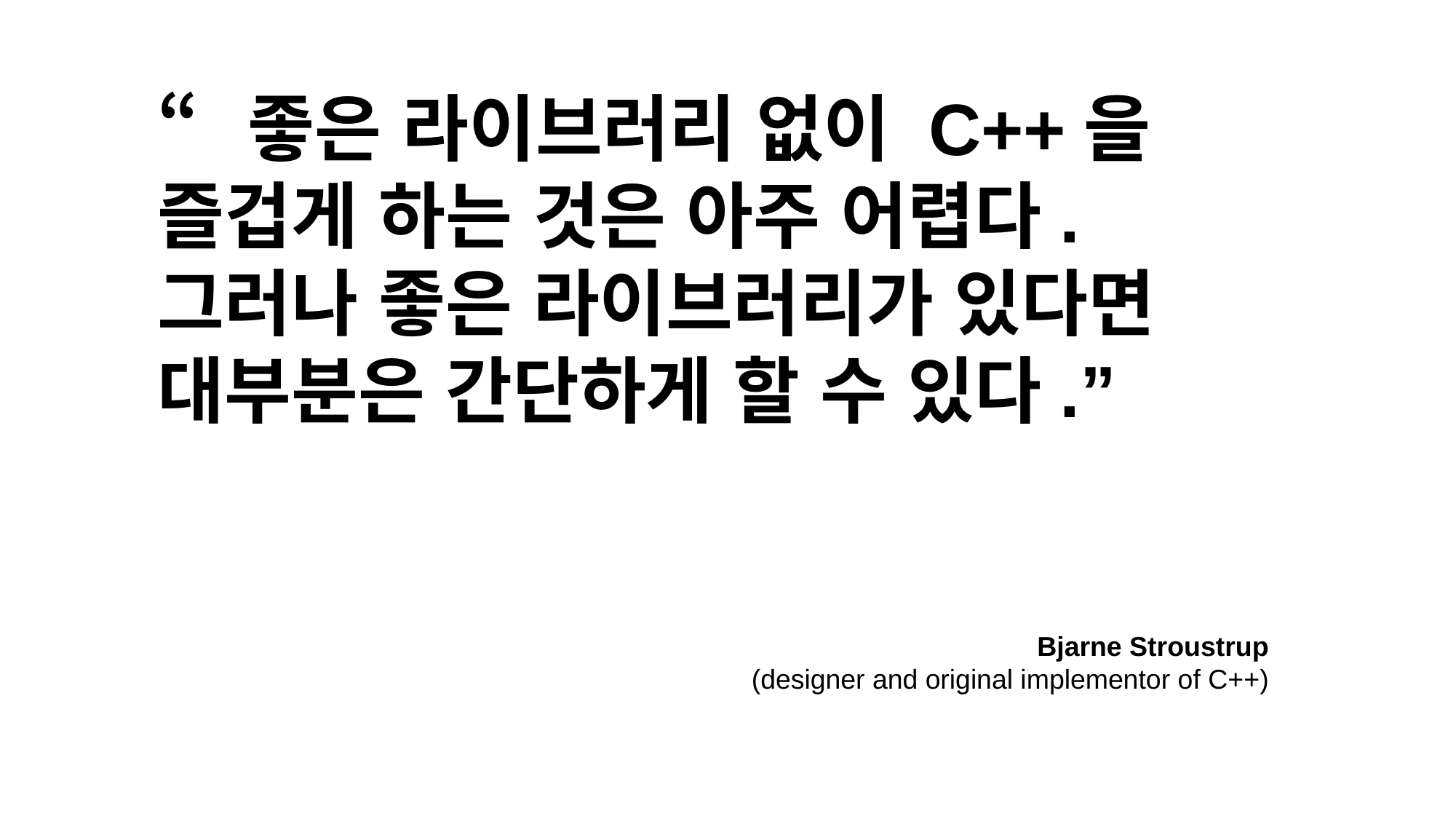

“좋은 라이브러리 없이 C++을 즐겁게 하는 것은 아주 어렵다.
그러나 좋은 라이브러리가 있다면 대부분은 간단하게 할 수 있다.”

Bjarne Stroustrup
(designer and original implementor of C++)